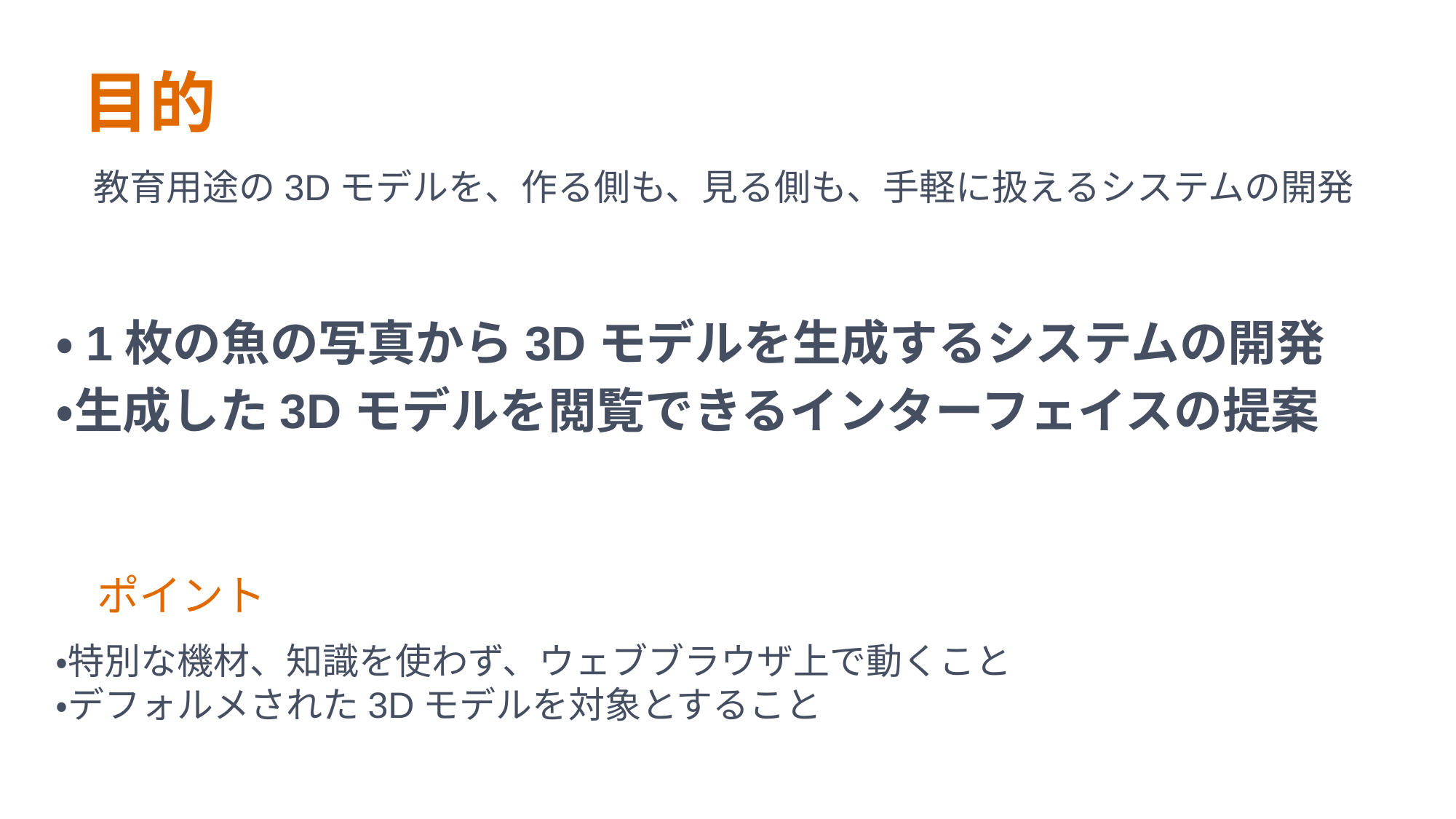

# 目的
教育用途の3Dモデルを、作る側も、見る側も、手軽に扱えるシステムの開発
・1枚の魚の写真から3Dモデルを生成するシステムの開発
・生成した3Dモデルを閲覧できるインターフェイスの提案

ポイント
・特別な機材、知識を使わず、ウェブブラウザ上で動くこと
・デフォルメされた3Dモデルを対象とすること